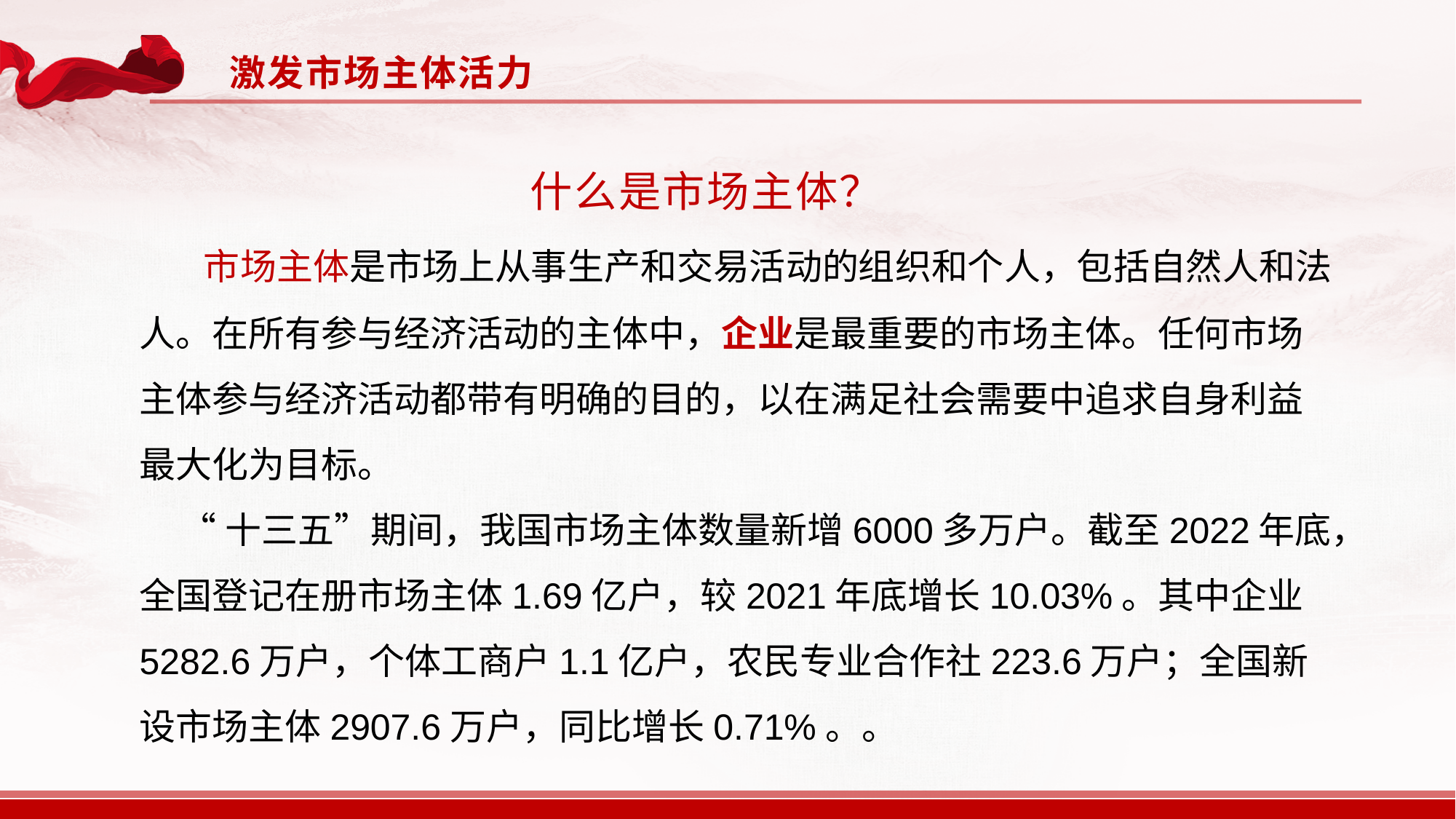

激发市场主体活力
 什么是市场主体？
      市场主体是市场上从事生产和交易活动的组织和个人，包括自然人和法人。在所有参与经济活动的主体中，企业是最重要的市场主体。任何市场主体参与经济活动都带有明确的目的，以在满足社会需要中追求自身利益最大化为目标。
     “十三五”期间，我国市场主体数量新增6000多万户。截至2022年底，全国登记在册市场主体1.69亿户，较2021年底增长10.03%。其中企业5282.6万户，个体工商户1.1亿户，农民专业合作社223.6万户；全国新设市场主体2907.6万户，同比增长0.71%。。